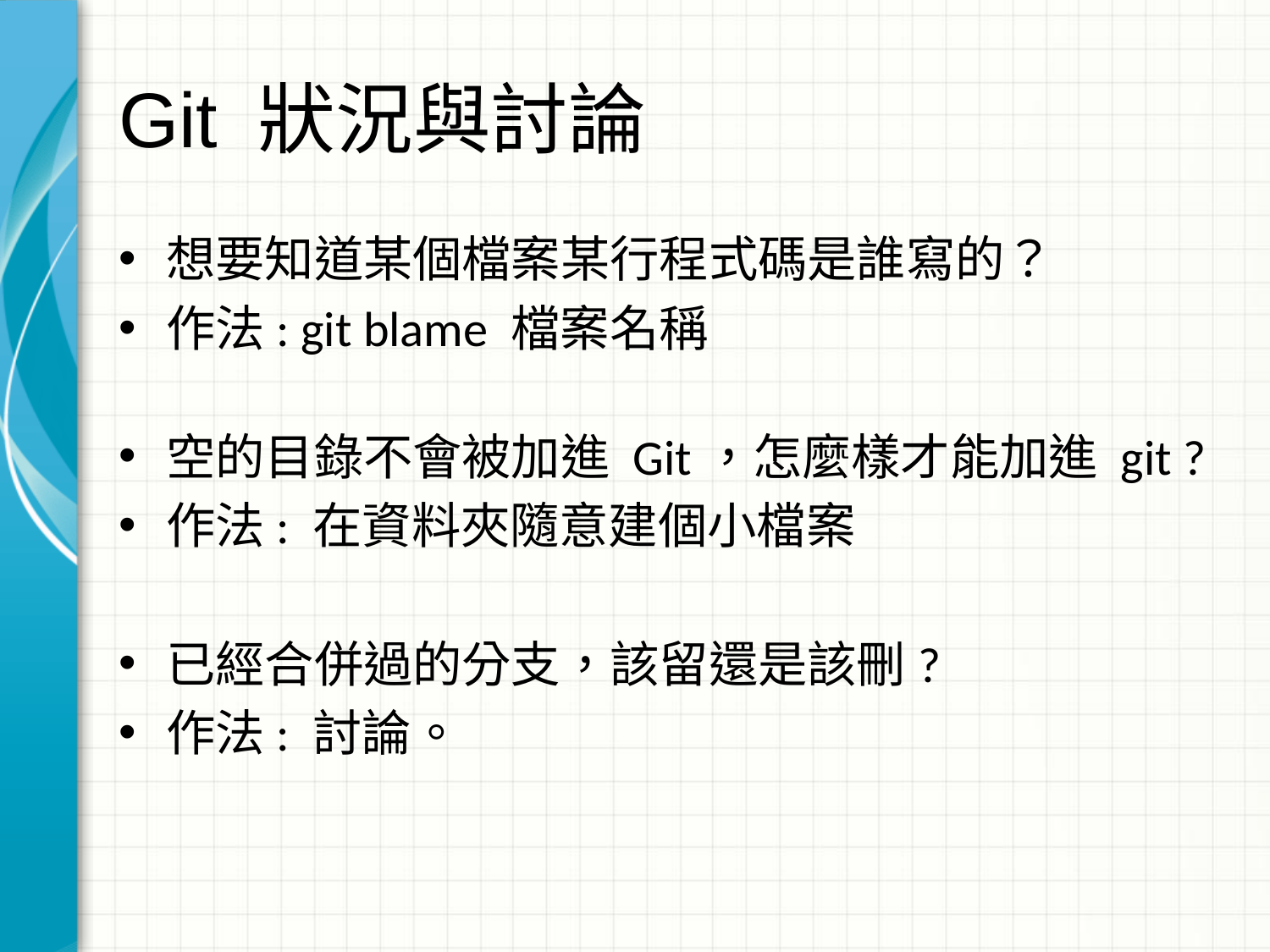

# Git 狀況與討論
想要知道某個檔案某行程式碼是誰寫的？
作法: git blame 檔案名稱

空的目錄不會被加進 Git，怎麼樣才能加進 git ?
作法: 在資料夾隨意建個小檔案

已經合併過的分支，該留還是該刪?
作法: 討論。